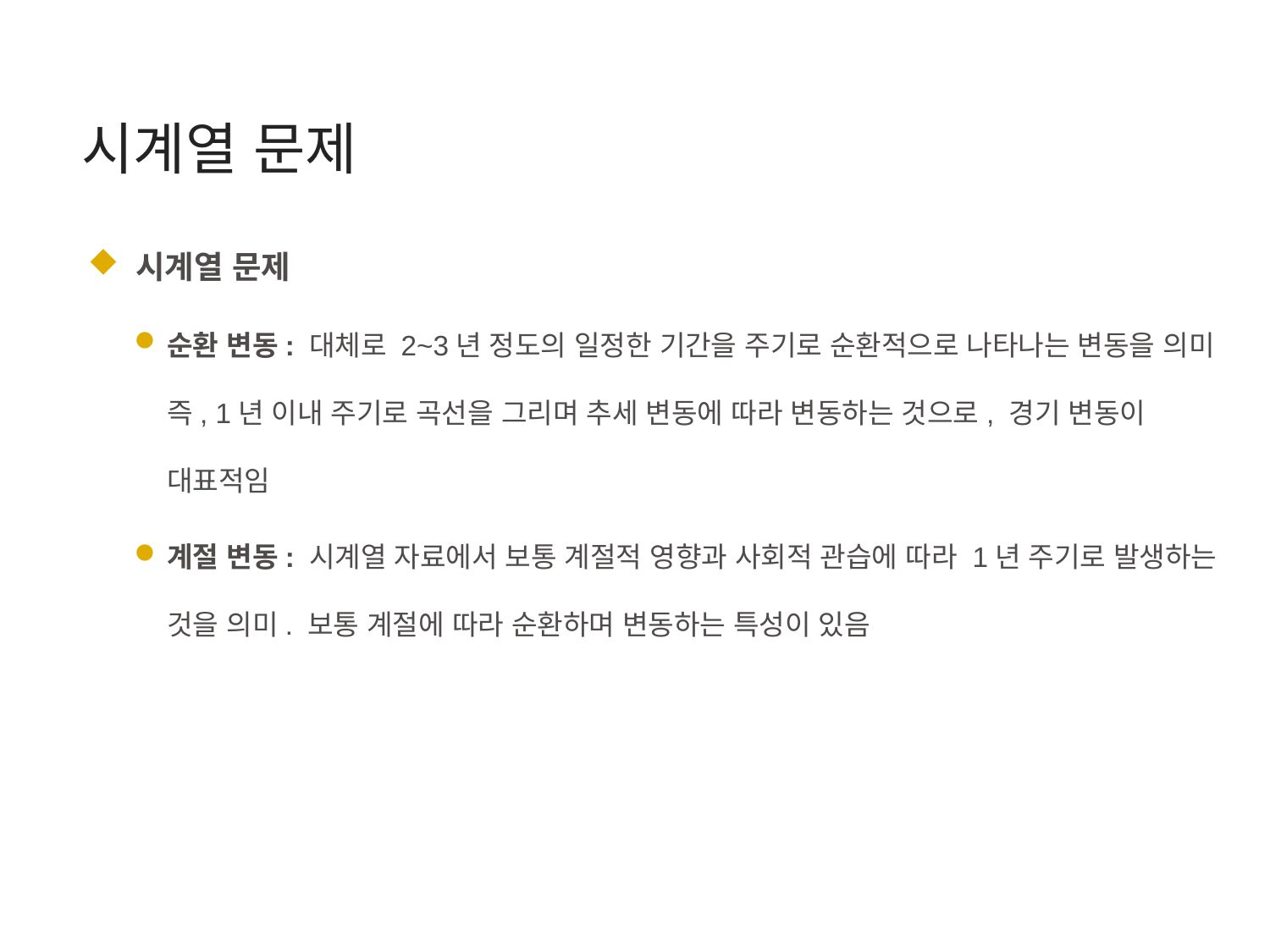

시계열 문제
 시계열 문제
순환 변동: 대체로 2~3년 정도의 일정한 기간을 주기로 순환적으로 나타나는 변동을 의미 즉, 1년 이내 주기로 곡선을 그리며 추세 변동에 따라 변동하는 것으로, 경기 변동이 대표적임
계절 변동: 시계열 자료에서 보통 계절적 영향과 사회적 관습에 따라 1년 주기로 발생하는 것을 의미. 보통 계절에 따라 순환하며 변동하는 특성이 있음